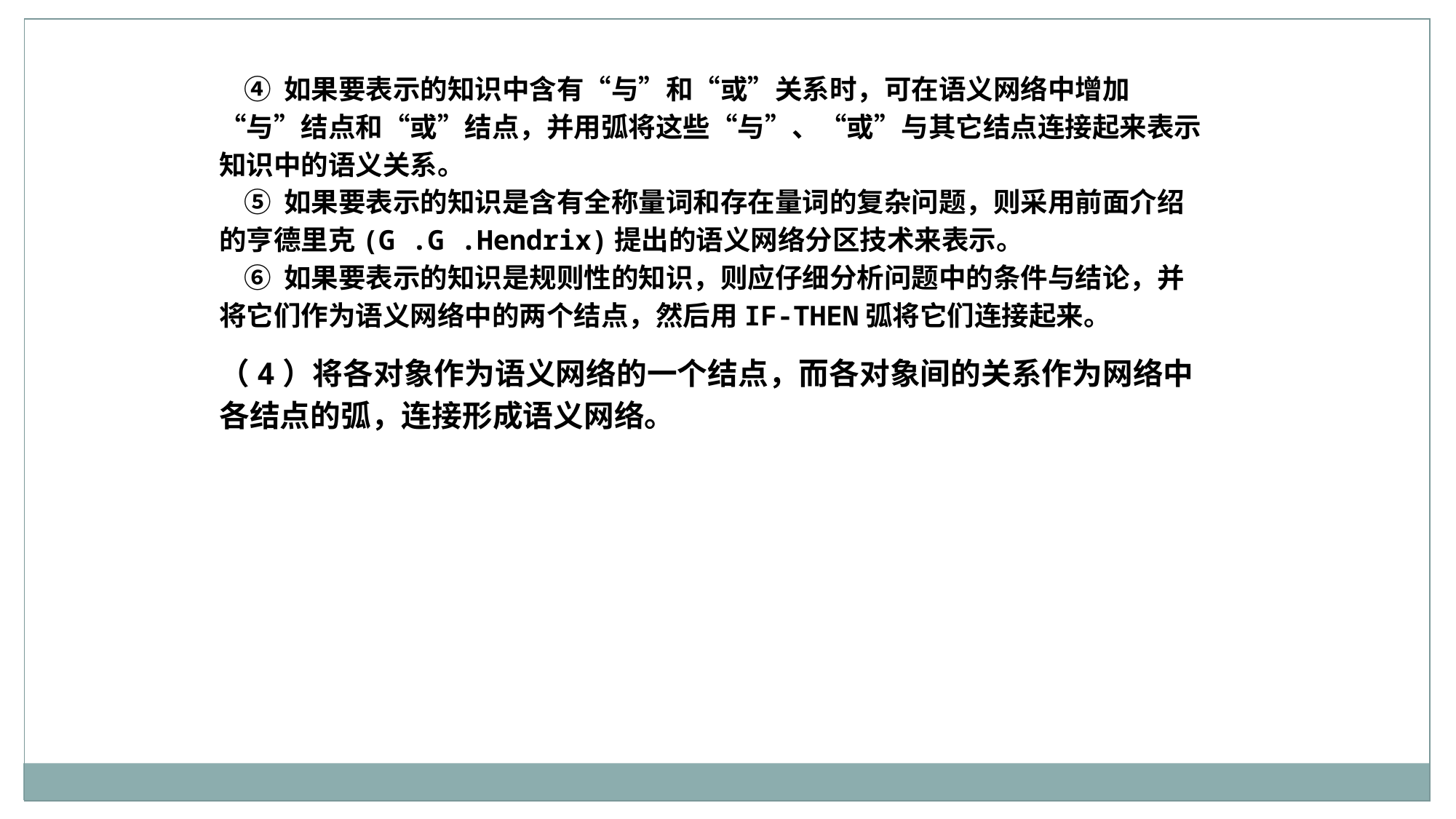

④ 如果要表示的知识中含有“与”和“或”关系时，可在语义网络中增加“与”结点和“或”结点，并用弧将这些“与”、“或”与其它结点连接起来表示知识中的语义关系。
    ⑤ 如果要表示的知识是含有全称量词和存在量词的复杂问题，则采用前面介绍的亨德里克(G .G .Hendrix)提出的语义网络分区技术来表示。
    ⑥ 如果要表示的知识是规则性的知识，则应仔细分析问题中的条件与结论，并将它们作为语义网络中的两个结点，然后用IF-THEN弧将它们连接起来。
（4）将各对象作为语义网络的一个结点，而各对象间的关系作为网络中各结点的弧，连接形成语义网络。